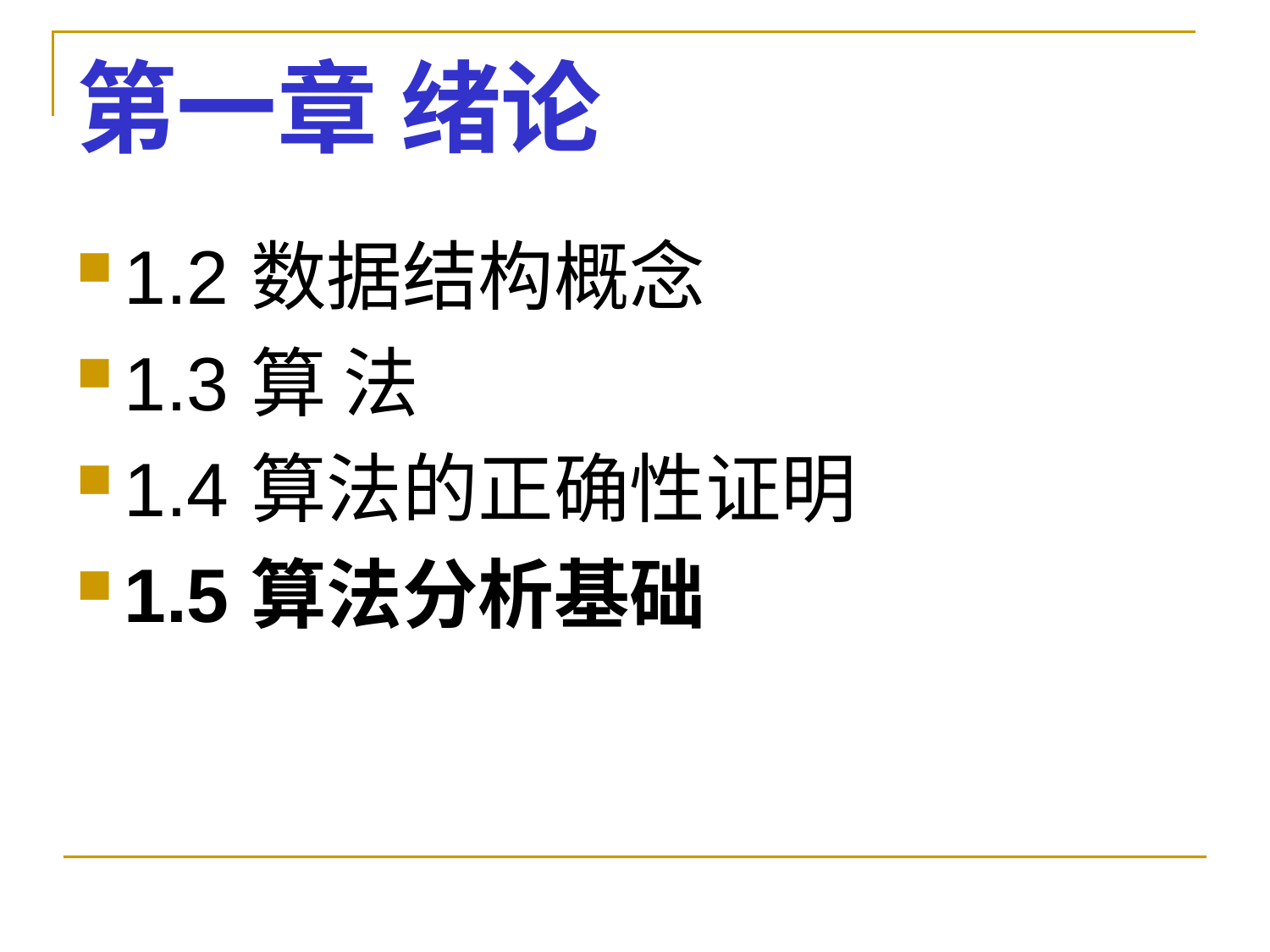

# 第一章 绪论
1.2	数据结构概念
1.3	算 法
1.4	算法的正确性证明
1.5	算法分析基础